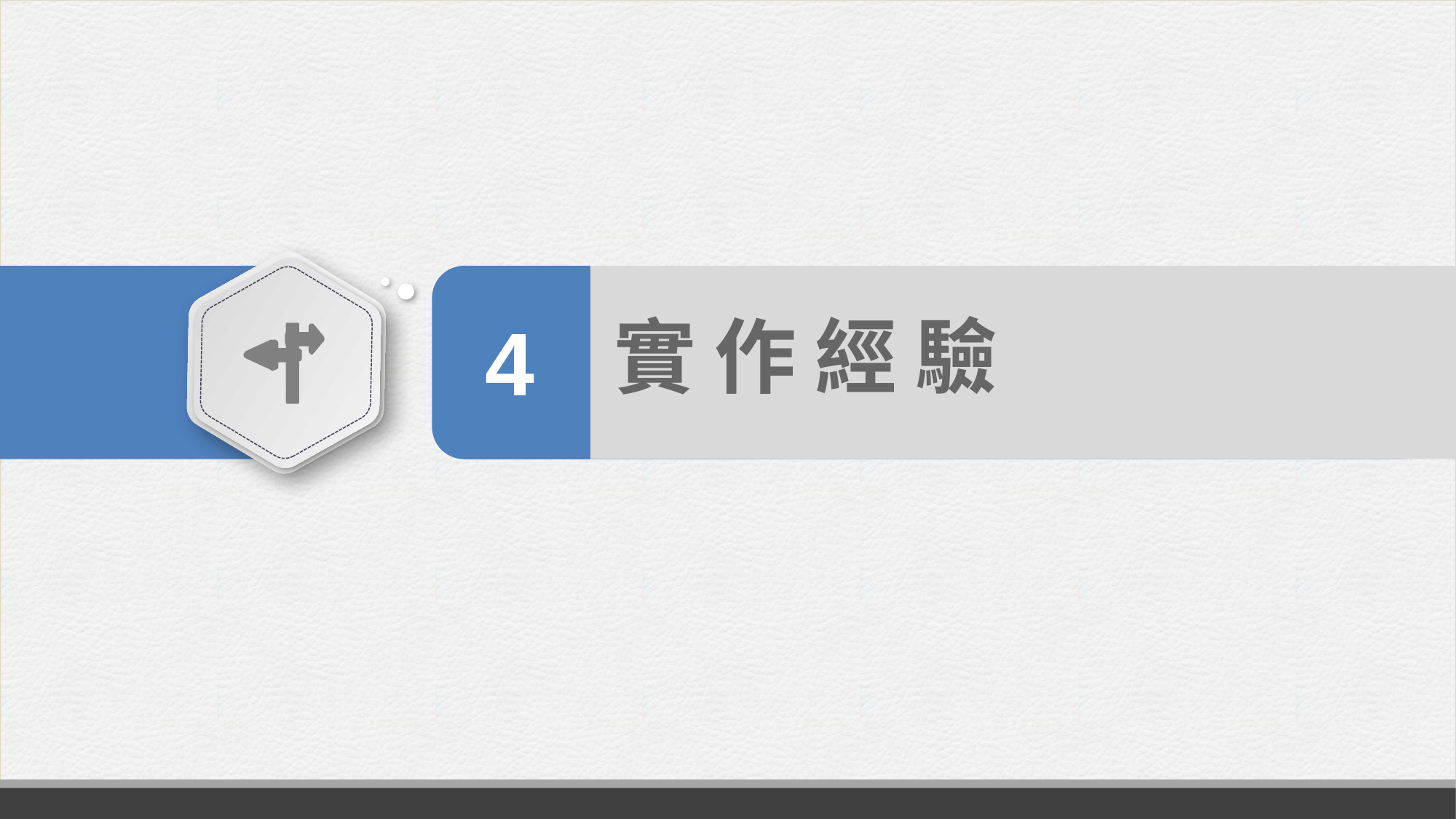

4
實 作 經 驗
自 我 簡 介